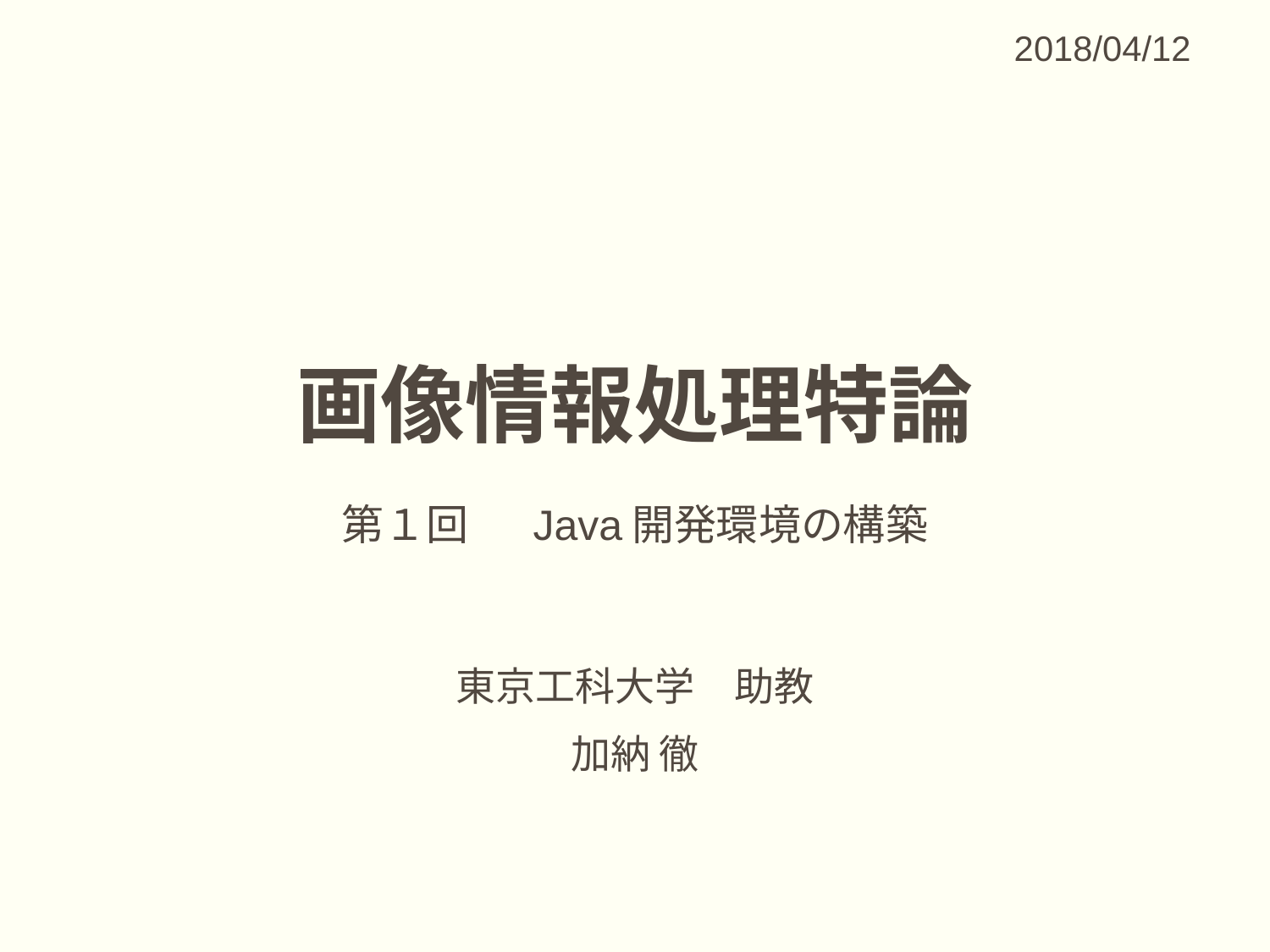

2018/04/12
# 画像情報処理特論 第１回　 Java開発環境の構築
東京工科大学　助教
加納 徹